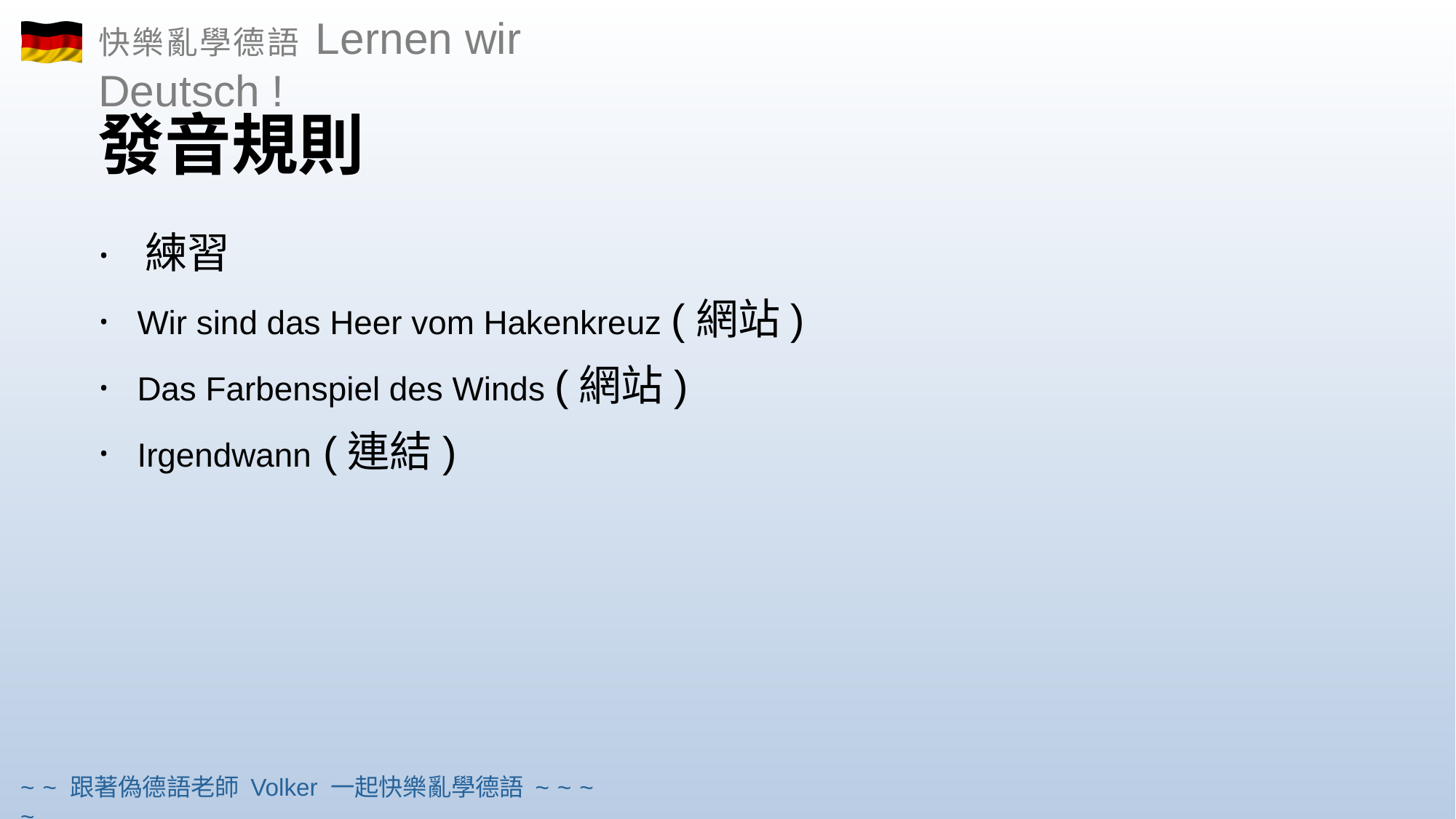

# 發音規則
 練習
 Wir sind das Heer vom Hakenkreuz (網站)
 Das Farbenspiel des Winds (網站)
 Irgendwann (連結)